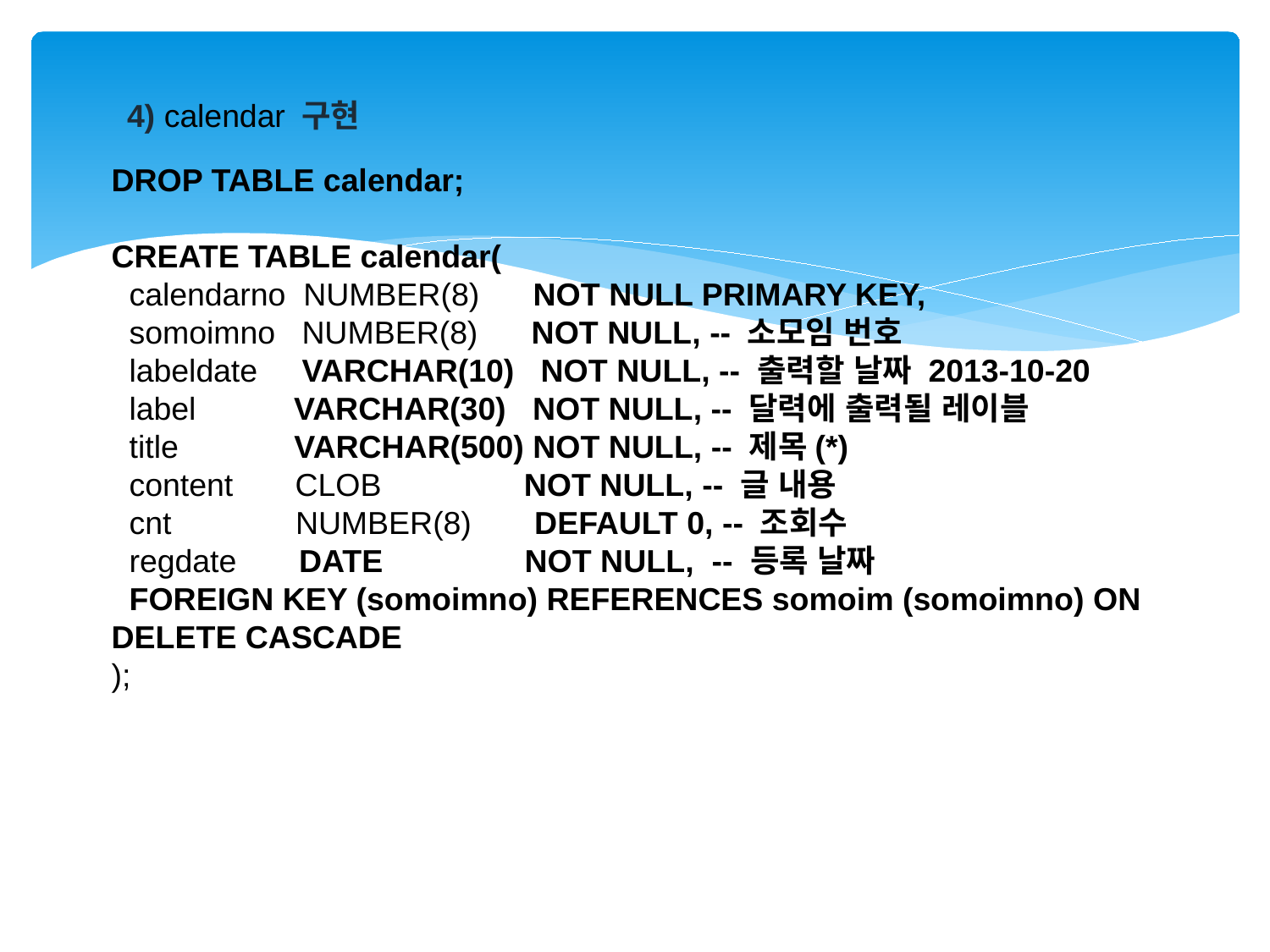

4) calendar 구현
DROP TABLE calendar;

CREATE TABLE calendar(
  calendarno  NUMBER(8)      NOT NULL PRIMARY KEY,
  somoimno   NUMBER(8)      NOT NULL, -- 소모임 번호
  labeldate     VARCHAR(10)   NOT NULL, -- 출력할 날짜 2013-10-20
  label           VARCHAR(30)   NOT NULL, -- 달력에 출력될 레이블
  title             VARCHAR(500) NOT NULL, -- 제목(*)
  content       CLOB                NOT NULL, -- 글 내용
  cnt              NUMBER(8)       DEFAULT 0, -- 조회수
  regdate       DATE                NOT NULL,  -- 등록 날짜
  FOREIGN KEY (somoimno) REFERENCES somoim (somoimno) ON DELETE CASCADE
);